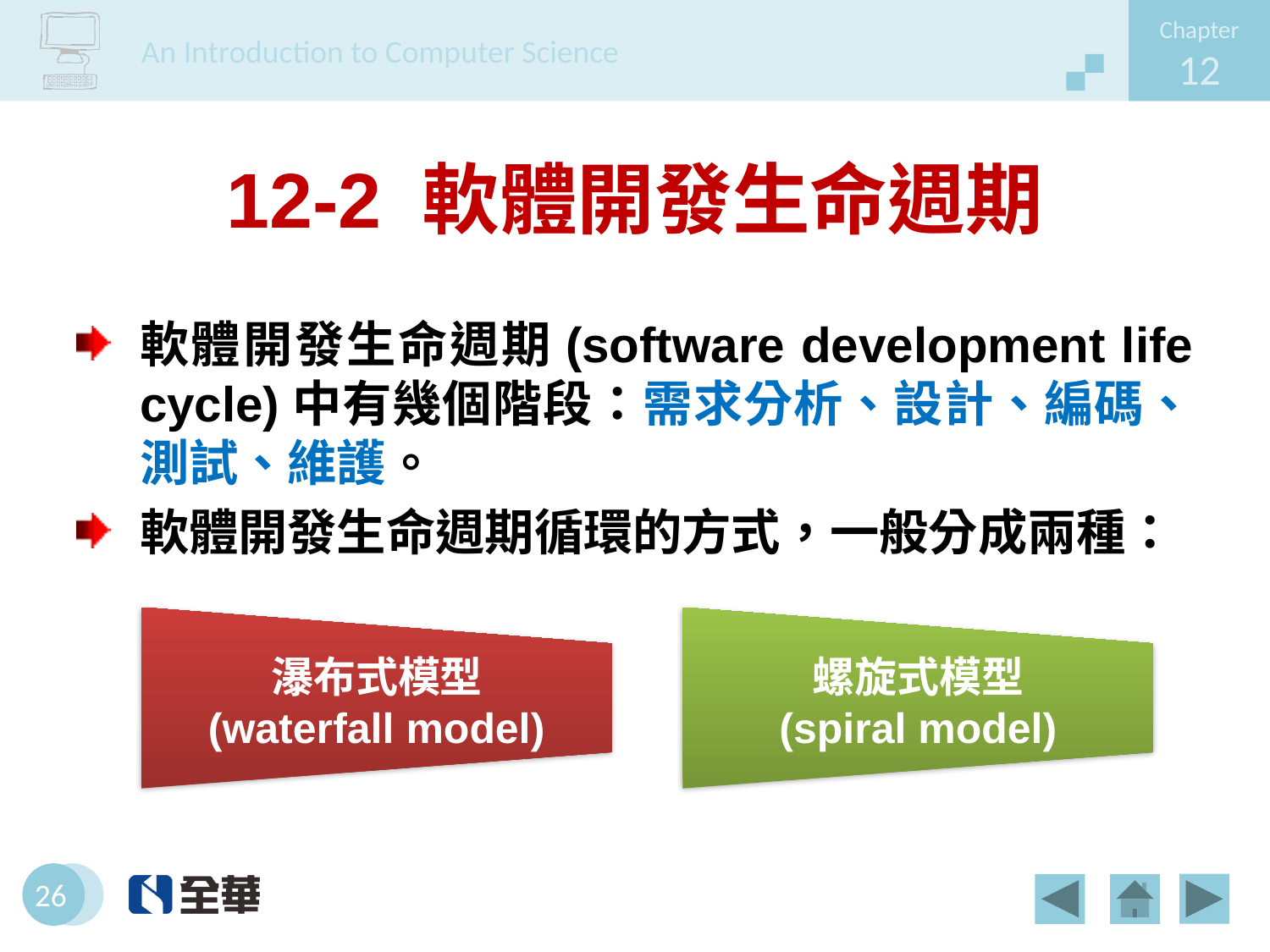

# 12-2 軟體開發生命週期
軟體開發生命週期(software development life cycle)中有幾個階段：需求分析、設計、編碼、測試、維護。
軟體開發生命週期循環的方式，一般分成兩種：

瀑布式模型
(waterfall model)
螺旋式模型
(spiral model)